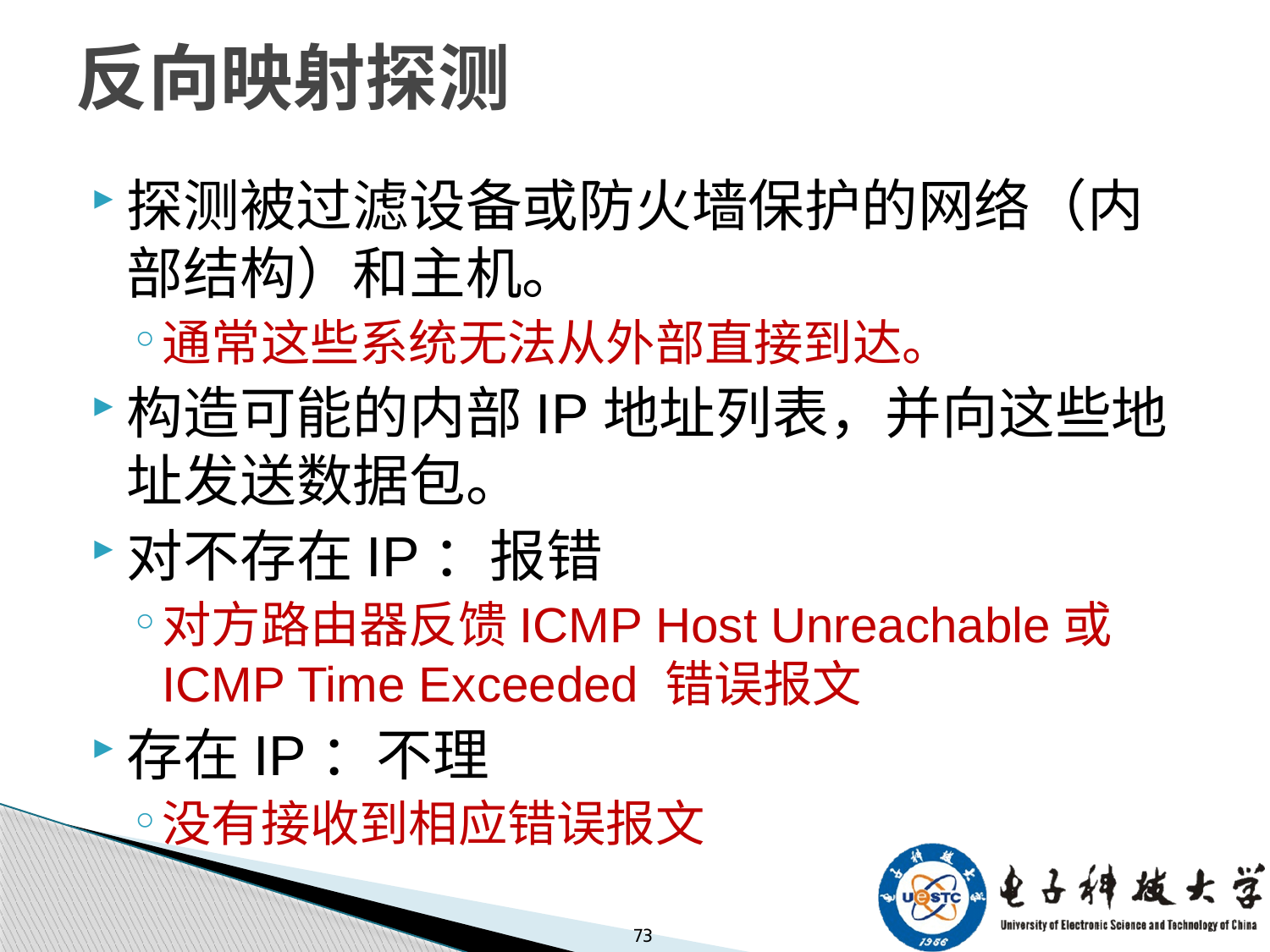

# 反向映射探测
探测被过滤设备或防火墙保护的网络（内部结构）和主机。
通常这些系统无法从外部直接到达。
构造可能的内部IP地址列表，并向这些地址发送数据包。
对不存在IP：报错
对方路由器反馈ICMP Host Unreachable或ICMP Time Exceeded 错误报文
存在IP：不理
没有接收到相应错误报文
73